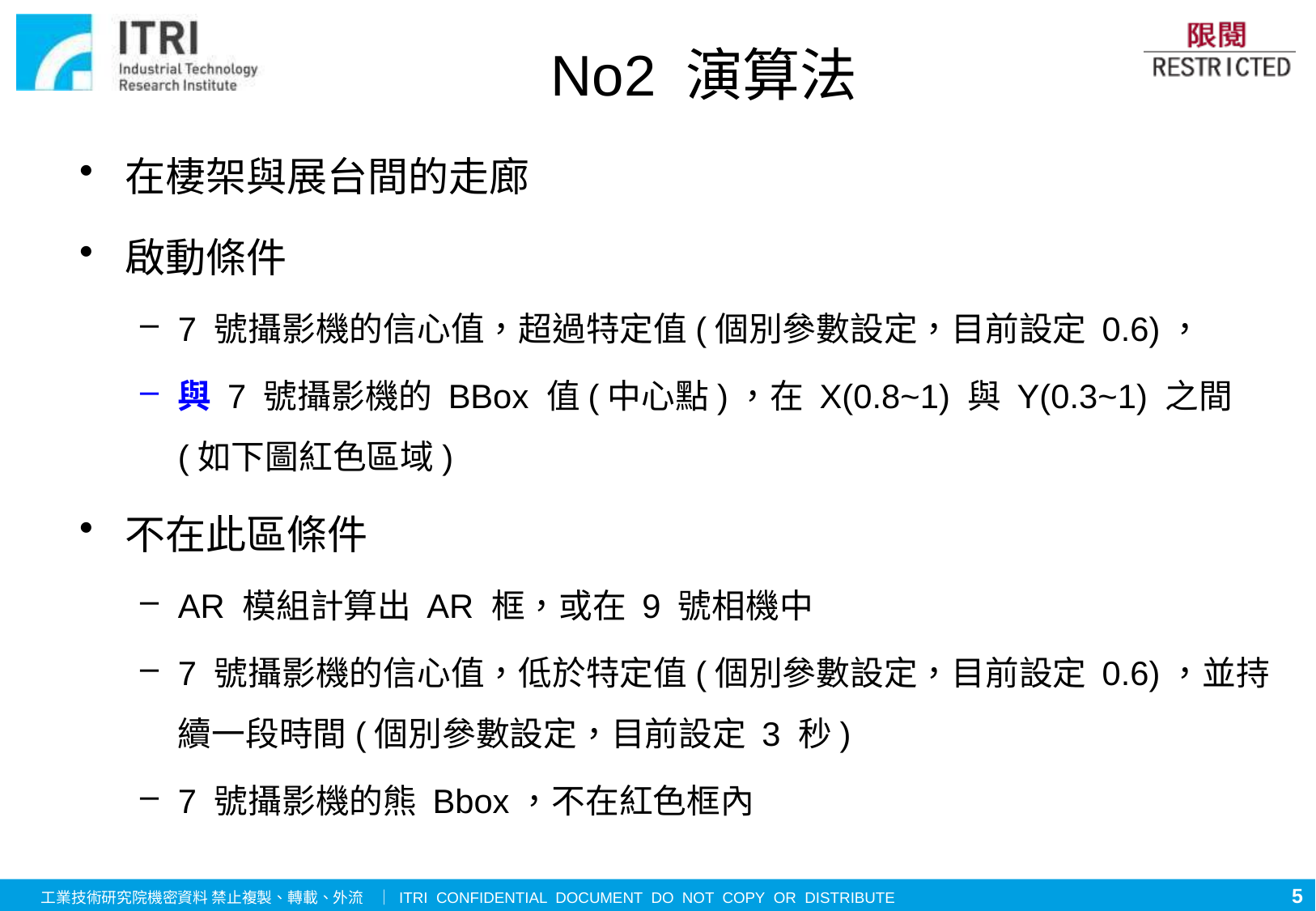

# No2 演算法
在棲架與展台間的走廊
啟動條件
7 號攝影機的信心值，超過特定值(個別參數設定，目前設定 0.6)，
與 7 號攝影機的 BBox 值(中心點)，在 X(0.8~1) 與 Y(0.3~1) 之間(如下圖紅色區域)
不在此區條件
AR 模組計算出 AR 框，或在 9 號相機中
7 號攝影機的信心值，低於特定值(個別參數設定，目前設定 0.6)，並持續一段時間(個別參數設定，目前設定 3 秒)
7 號攝影機的熊 Bbox，不在紅色框內

5